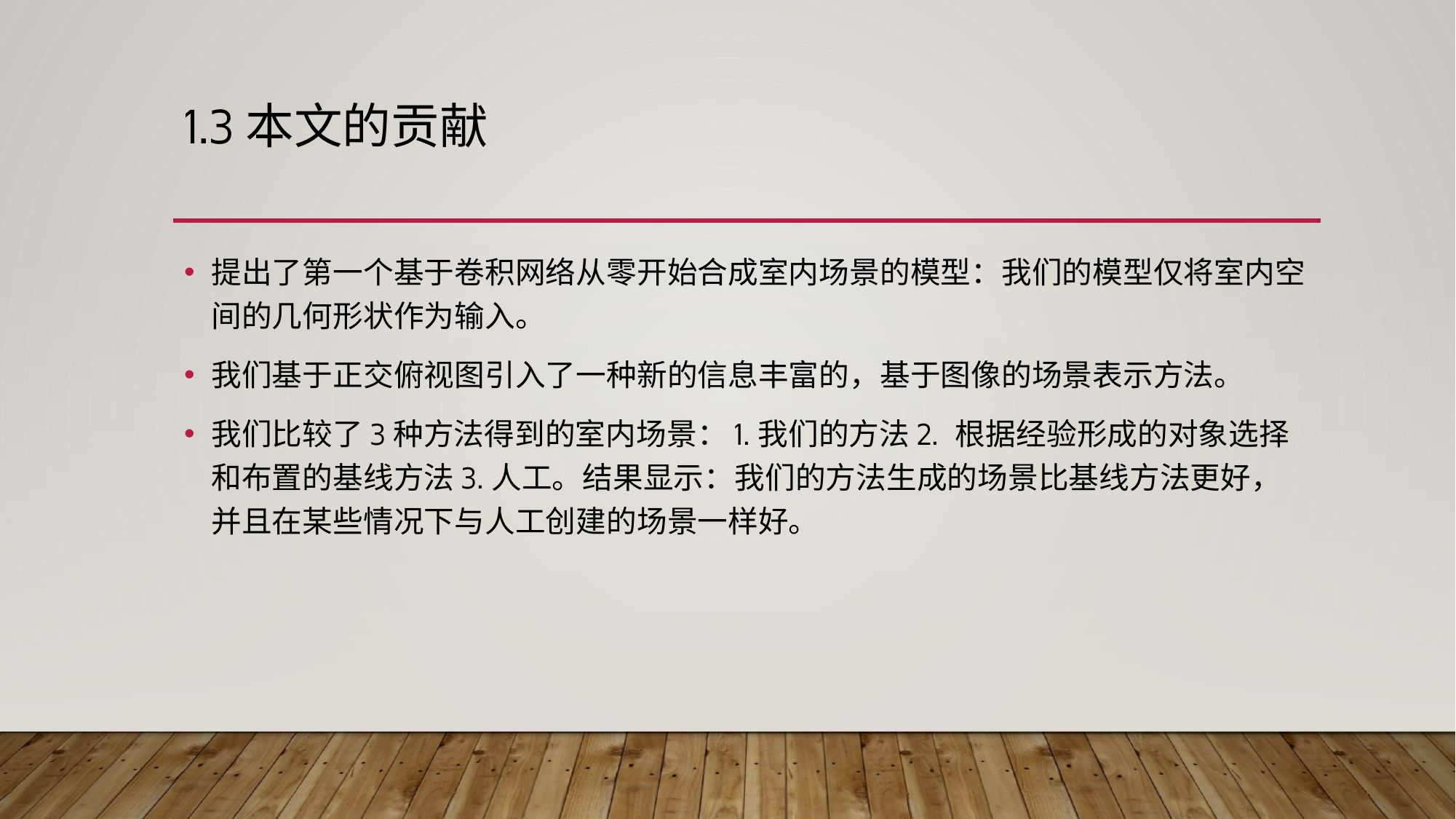

# 1.3本文的贡献
提出了第一个基于卷积网络从零开始合成室内场景的模型：我们的模型仅将室内空间的几何形状作为输入。
我们基于正交俯视图引入了一种新的信息丰富的，基于图像的场景表示方法。
我们比较了3种方法得到的室内场景：1.我们的方法2. 根据经验形成的对象选择和布置的基线方法3.人工。结果显示：我们的方法生成的场景比基线方法更好，并且在某些情况下与人工创建的场景一样好。